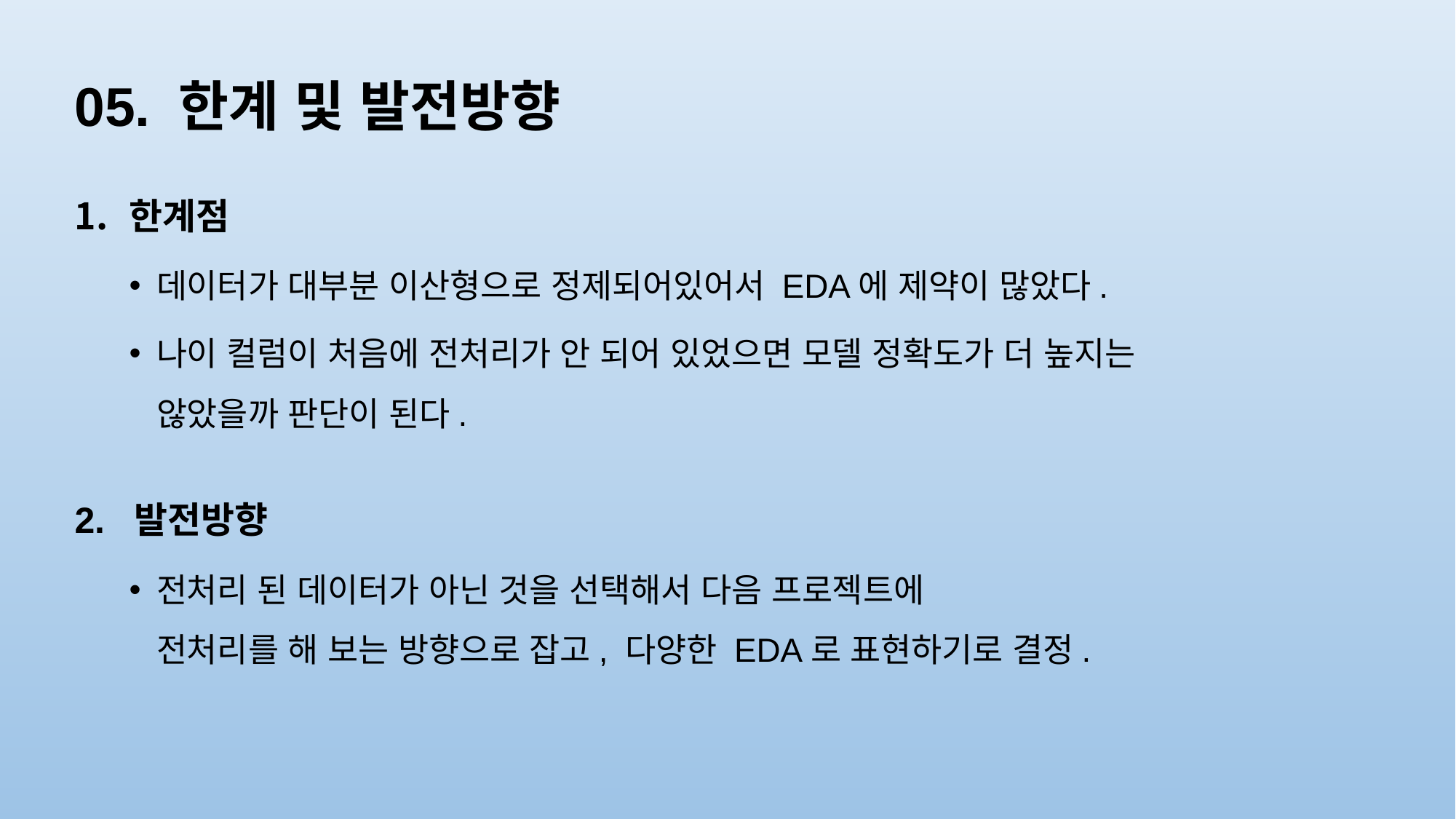

# 05. 한계 및 발전방향
한계점
데이터가 대부분 이산형으로 정제되어있어서 EDA에 제약이 많았다.
나이 컬럼이 처음에 전처리가 안 되어 있었으면 모델 정확도가 더 높지는
않았을까 판단이 된다.

2.  발전방향
전처리 된 데이터가 아닌 것을 선택해서 다음 프로젝트에
전처리를 해 보는 방향으로 잡고, 다양한 EDA로 표현하기로 결정.